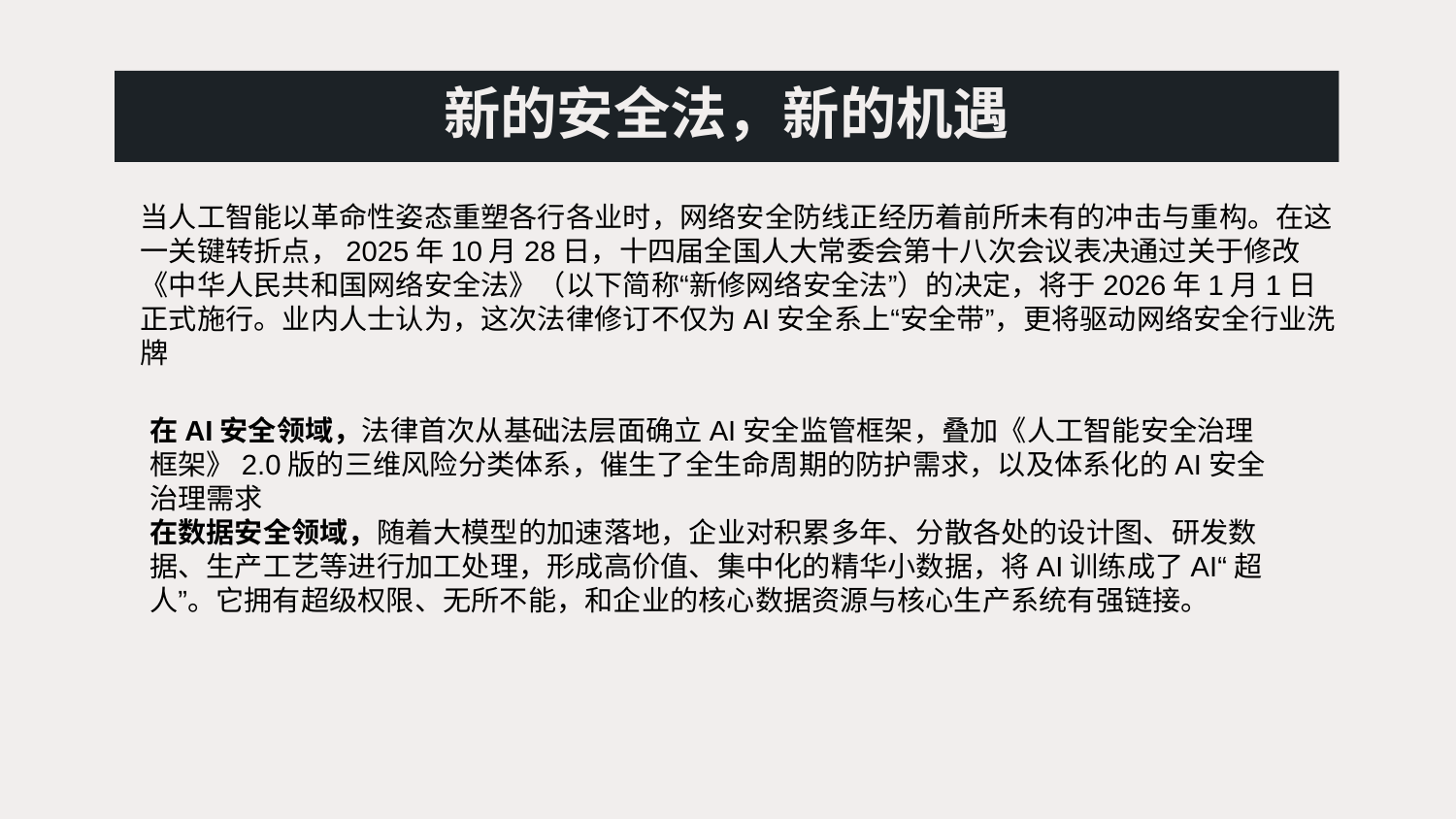

# 新的安全法，新的机遇

当人工智能以革命性姿态重塑各行各业时，网络安全防线正经历着前所未有的冲击与重构。在这一关键转折点，2025年10月28日，十四届全国人大常委会第十八次会议表决通过关于修改《中华人民共和国网络安全法》（以下简称“新修网络安全法”）的决定，将于2026年1月1日正式施行。业内人士认为，这次法律修订不仅为AI安全系上“安全带”，更将驱动网络安全行业洗牌
在AI安全领域，法律首次从基础法层面确立AI安全监管框架，叠加《人工智能安全治理框架》2.0版的三维风险分类体系，催生了全生命周期的防护需求，以及体系化的AI安全治理需求
在数据安全领域，随着大模型的加速落地，企业对积累多年、分散各处的设计图、研发数据、生产工艺等进行加工处理，形成高价值、集中化的精华小数据，将AI训练成了AI“超人”。它拥有超级权限、无所不能，和企业的核心数据资源与核心生产系统有强链接。